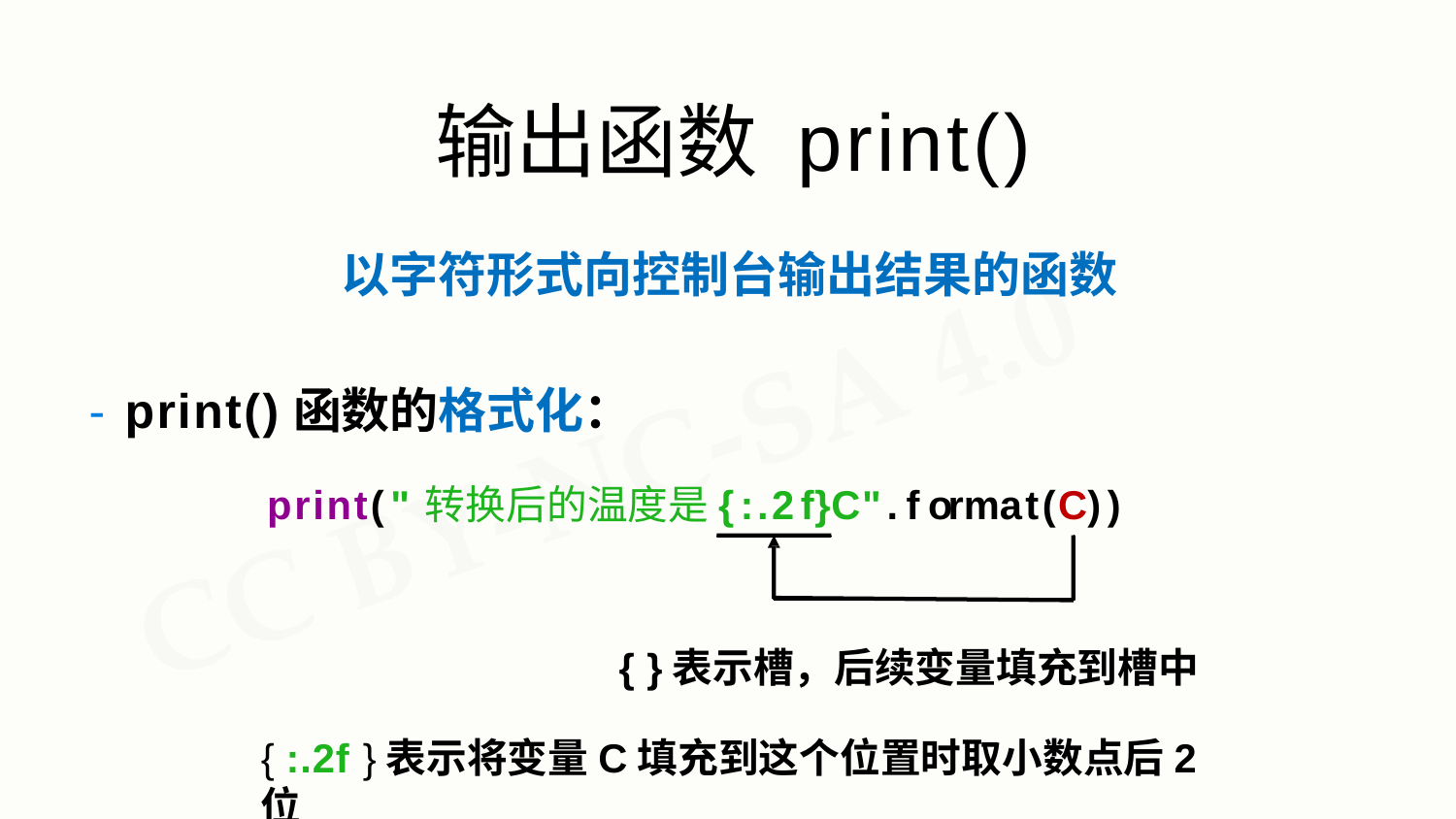

# 输出函数 print()
以字符形式向控制台输出结果的函数

- print()函数的格式化：
print("转换后的温度是{:.2f}C".format(C))

{ }表示槽，后续变量填充到槽中

{ :.2f }表示将变量C填充到这个位置时取小数点后2位